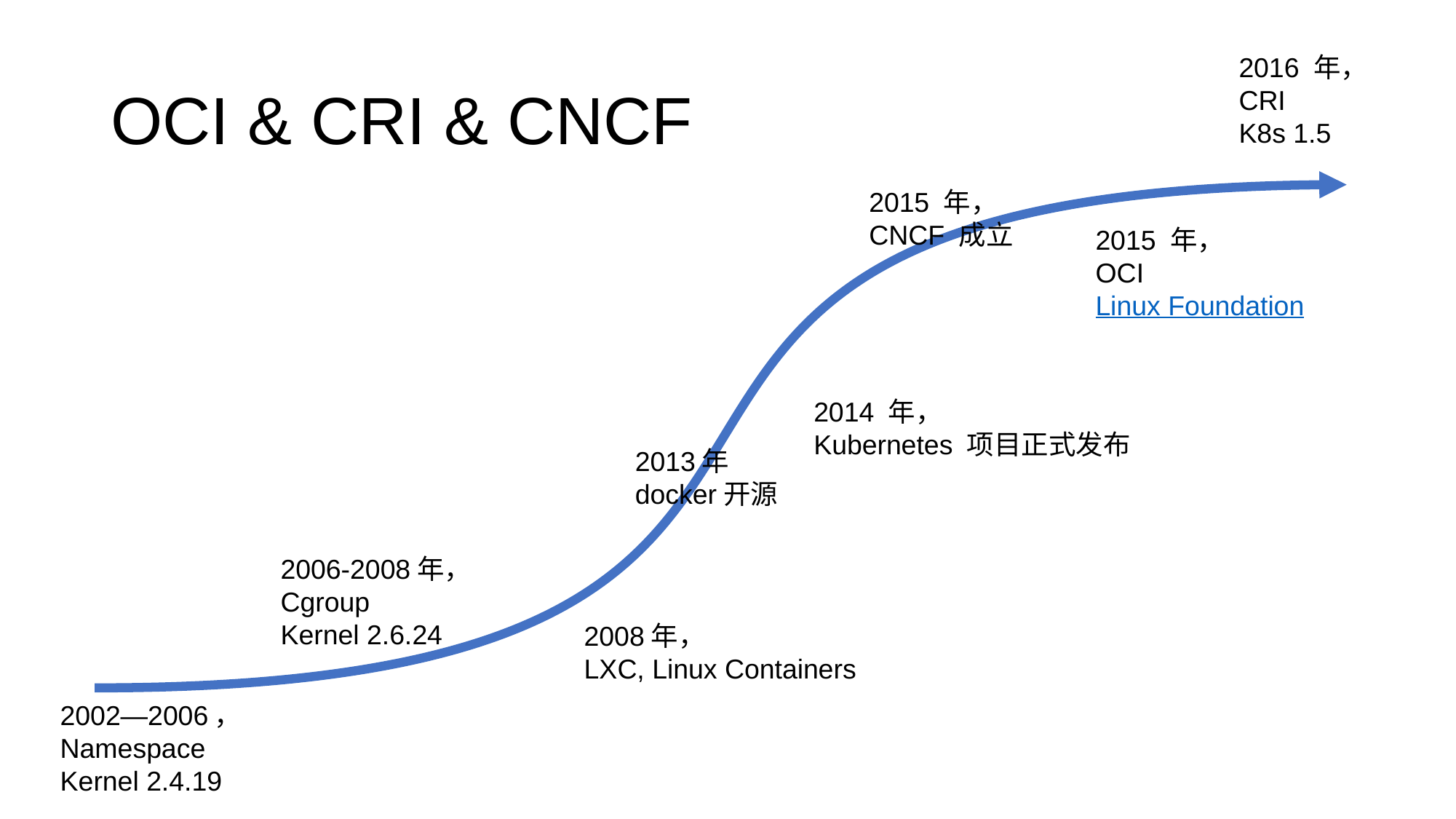

# OCI & CRI & CNCF
2016 年，
CRI
K8s 1.5
2015 年，
CNCF 成立
2015 年，
OCI
Linux Foundation
2014 年，
Kubernetes 项目正式发布
2013年
docker开源
2006-2008年，
Cgroup
Kernel 2.6.24
2008年，
LXC, Linux Containers
2002—2006，
Namespace
Kernel 2.4.19